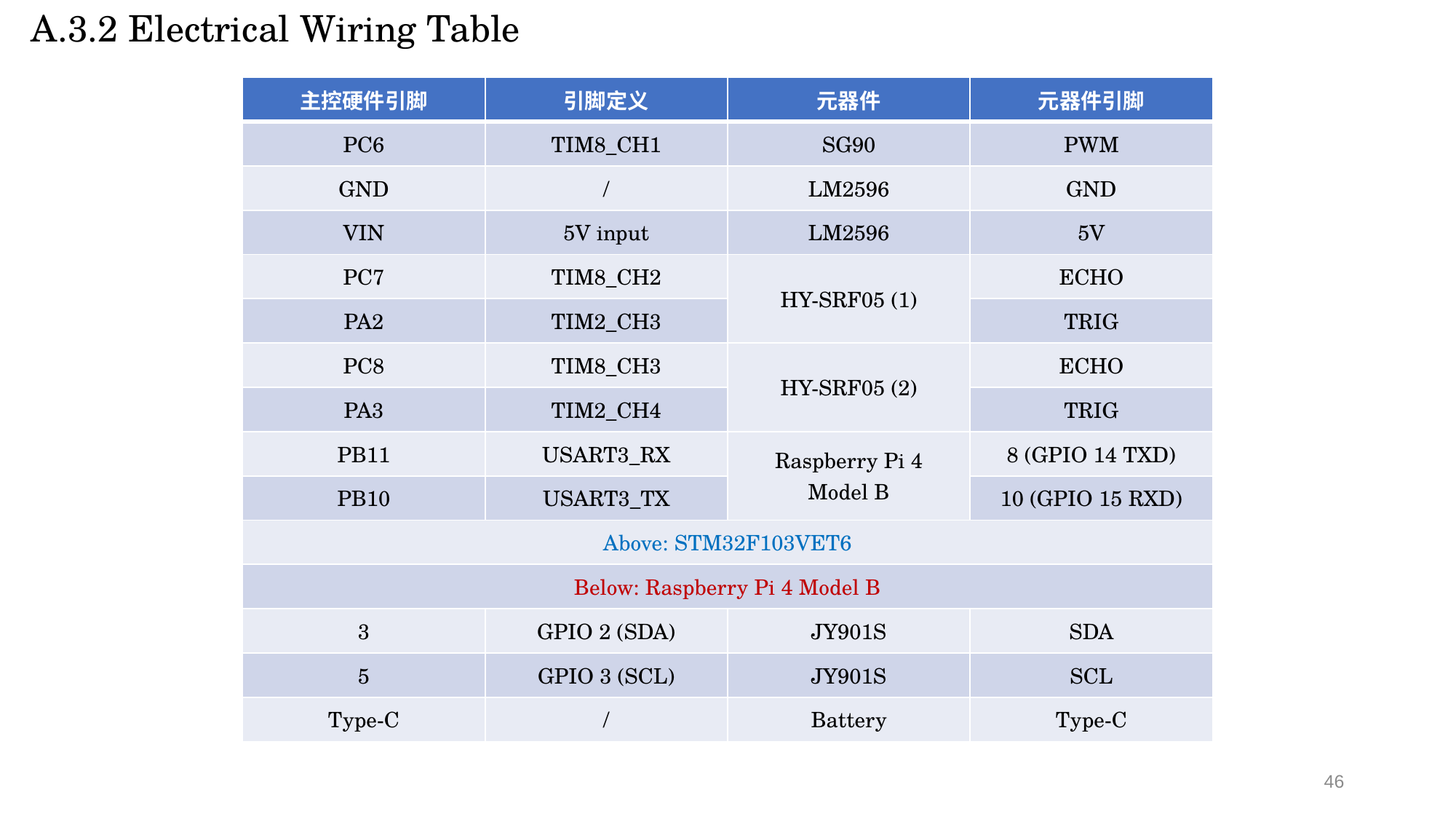

A.3.2 Electrical Wiring Table
| 主控硬件引脚 | 引脚定义 | 元器件 | 元器件引脚 |
| --- | --- | --- | --- |
| PC6 | TIM8\_CH1 | SG90 | PWM |
| GND | / | LM2596 | GND |
| VIN | 5V input | LM2596 | 5V |
| PC7 | TIM8\_CH2 | HY-SRF05 (1) | ECHO |
| PA2 | TIM2\_CH3 |  | TRIG |
| PC8 | TIM8\_CH3 | HY-SRF05 (2) | ECHO |
| PA3 | TIM2\_CH4 |  | TRIG |
| PB11 | USART3\_RX | Raspberry Pi 4 Model B | 8 (GPIO 14 TXD) |
| PB10 | USART3\_TX |  | 10 (GPIO 15 RXD) |
| Above: STM32F103VET6 |  |  |  |
| Below: Raspberry Pi 4 Model B |  |  |  |
| 3 | GPIO 2 (SDA) | JY901S | SDA |
| 5 | GPIO 3 (SCL) | JY901S | SCL |
| Type-C | / | Battery | Type-C |
46